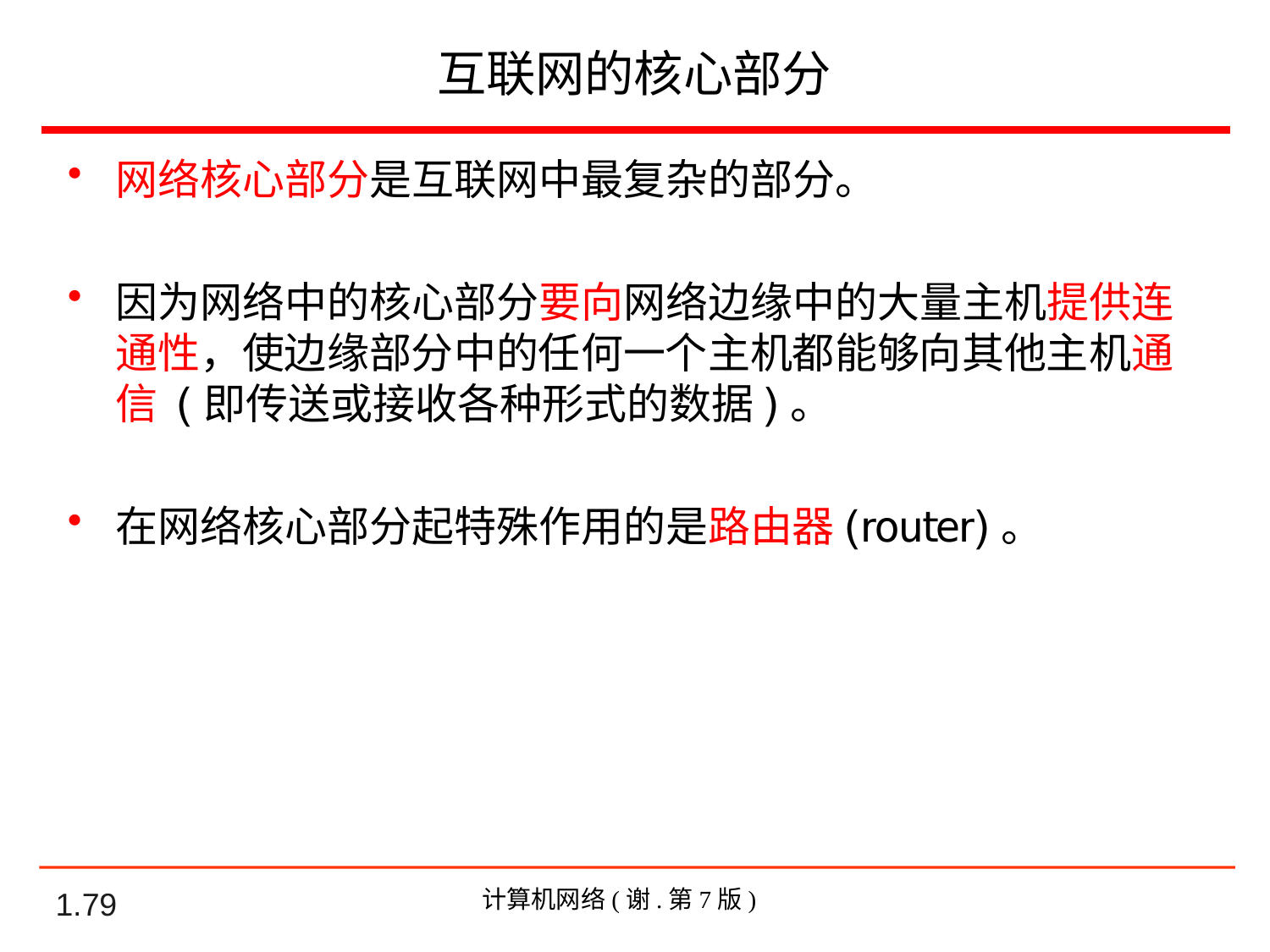

互联网的核心部分
网络核心部分是互联网中最复杂的部分。

因为网络中的核心部分要向网络边缘中的大量主机提供连通性，使边缘部分中的任何一个主机都能够向其他主机通信 (即传送或接收各种形式的数据)。

在网络核心部分起特殊作用的是路由器(router)。